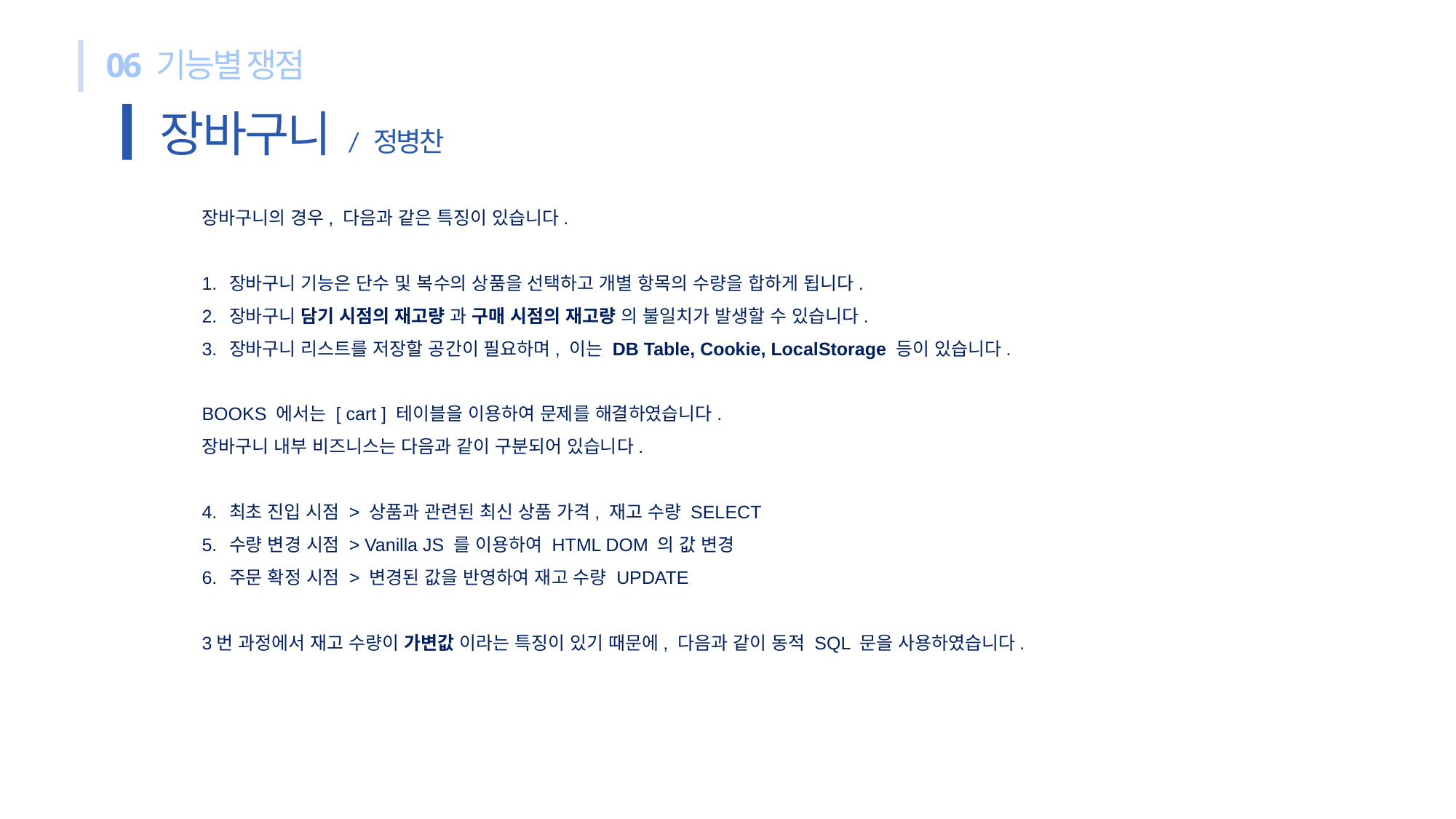

06 기능별 쟁점

장바구니  /  정병찬

장바구니의 경우, 다음과 같은 특징이 있습니다.

장바구니 기능은 단수 및 복수의 상품을 선택하고 개별 항목의 수량을 합하게 됩니다.
장바구니 담기 시점의 재고량 과 구매 시점의 재고량 의 불일치가 발생할 수 있습니다.
장바구니 리스트를 저장할 공간이 필요하며, 이는 DB Table, Cookie, LocalStorage 등이 있습니다.

BOOKS 에서는 [ cart ] 테이블을 이용하여 문제를 해결하였습니다.
장바구니 내부 비즈니스는 다음과 같이 구분되어 있습니다.

최초 진입 시점 > 상품과 관련된 최신 상품 가격, 재고 수량 SELECT
수량 변경 시점 > Vanilla JS 를 이용하여 HTML DOM 의 값 변경
주문 확정 시점 > 변경된 값을 반영하여 재고 수량 UPDATE

3번 과정에서 재고 수량이 가변값 이라는 특징이 있기 때문에, 다음과 같이 동적 SQL 문을 사용하였습니다.